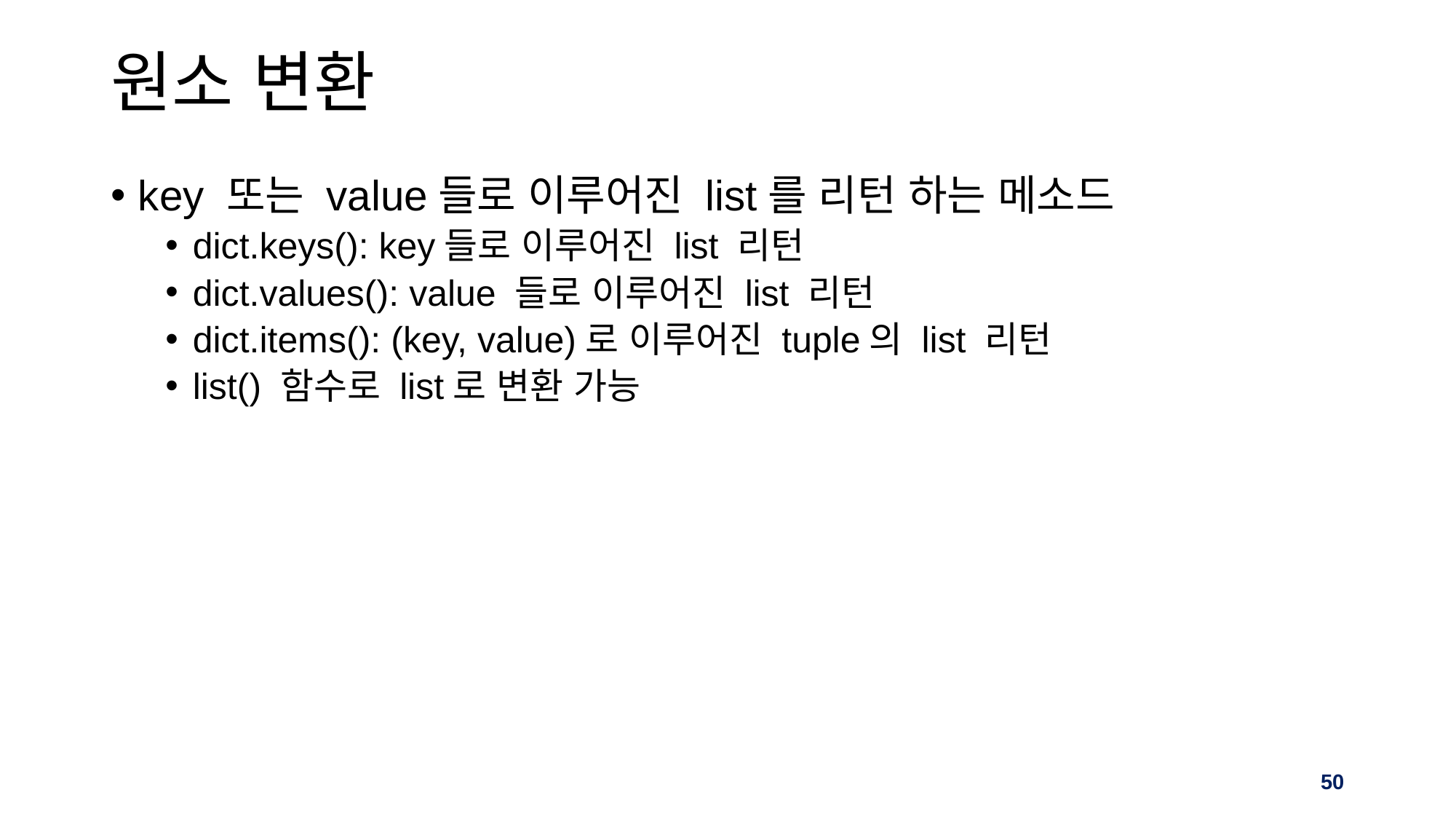

# 원소 변환
key 또는 value들로 이루어진 list를 리턴 하는 메소드
dict.keys(): key들로 이루어진 list 리턴
dict.values(): value 들로 이루어진 list 리턴
dict.items(): (key, value)로 이루어진 tuple의 list 리턴
list() 함수로 list로 변환 가능
50